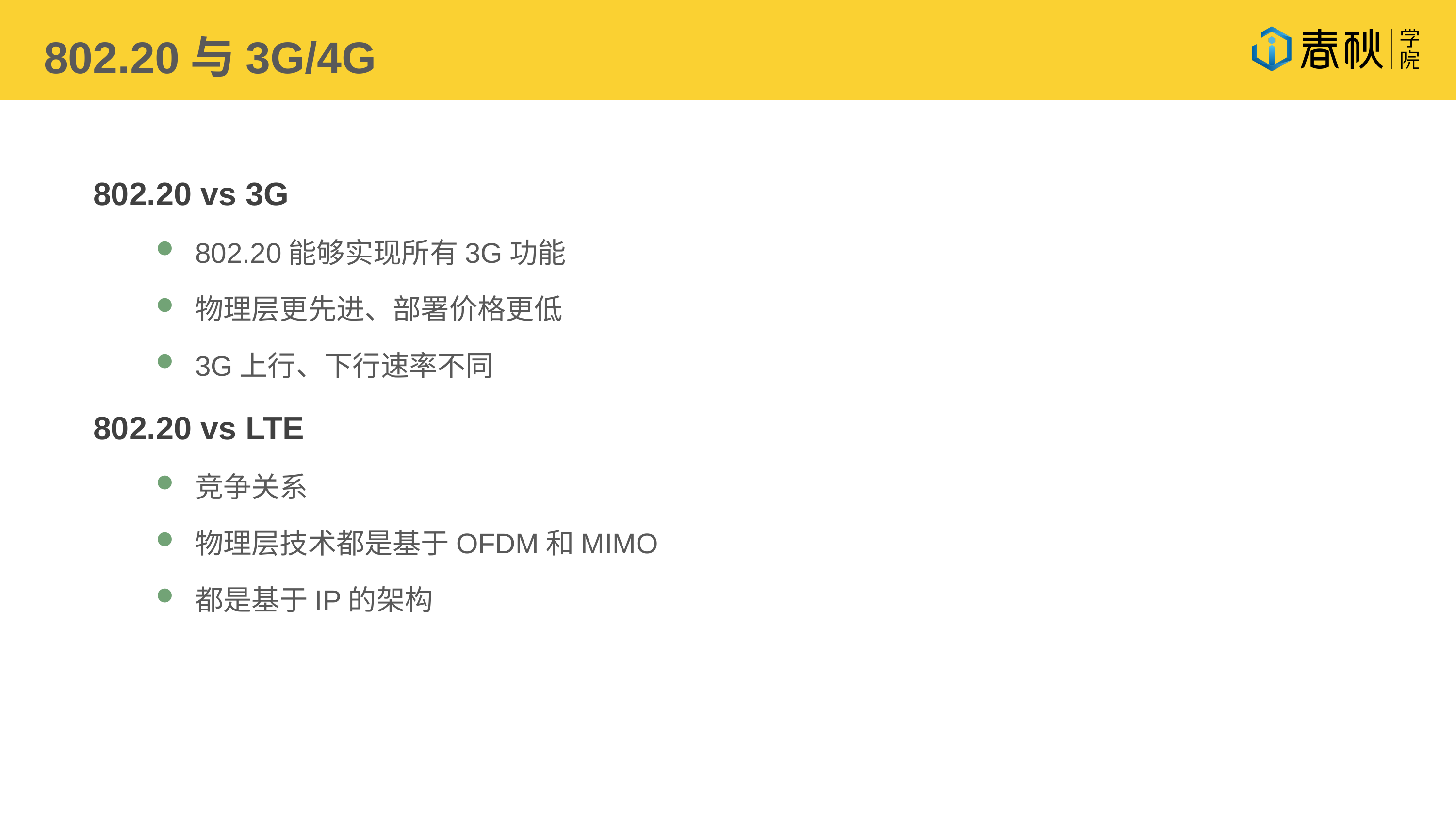

802.20与3G/4G
802.20 vs 3G
802.20能够实现所有3G功能
物理层更先进、部署价格更低
3G上行、下行速率不同
802.20 vs LTE
竞争关系
物理层技术都是基于OFDM和MIMO
都是基于IP的架构